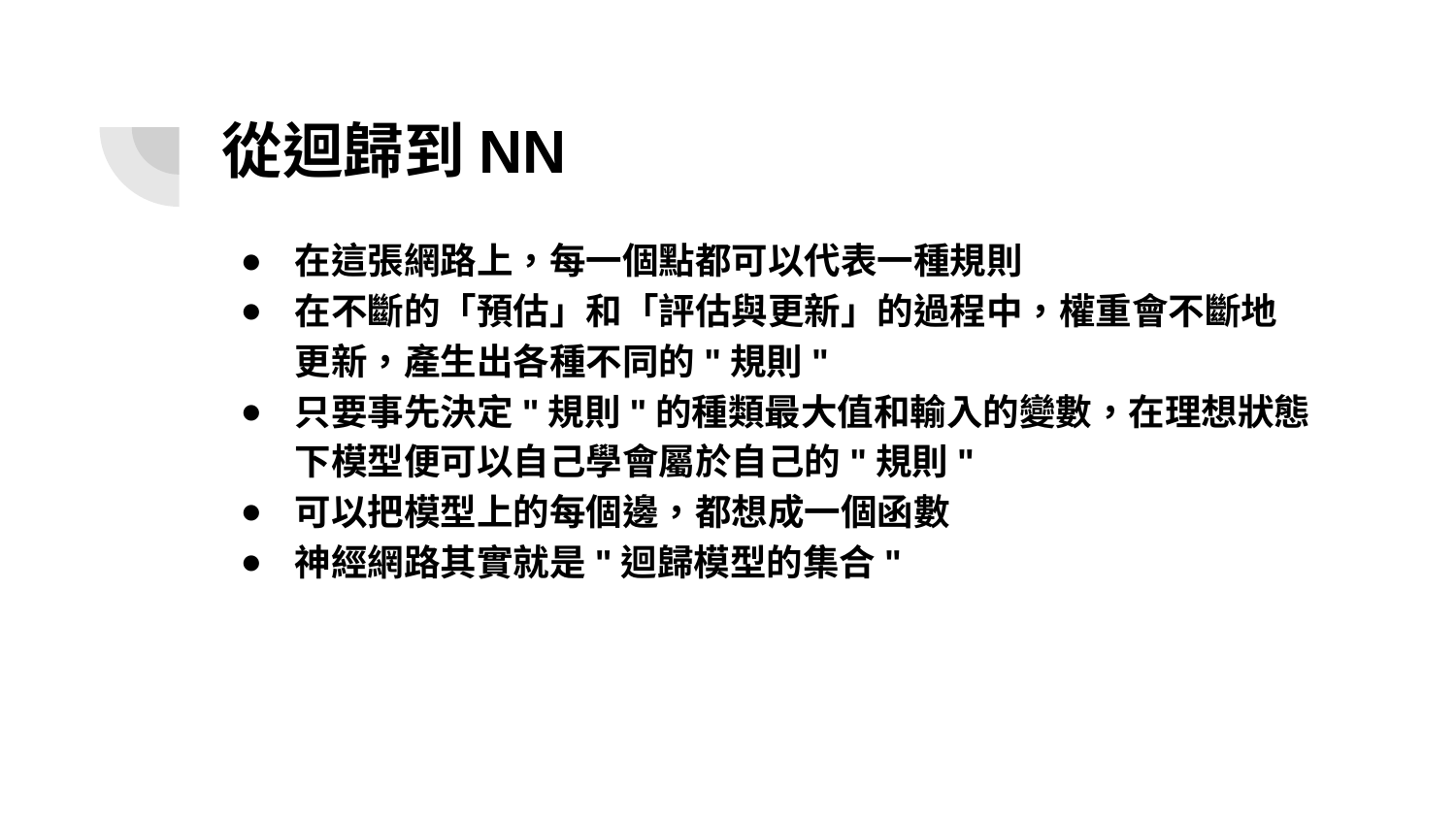

# 從迴歸到NN
在這張網路上，每一個點都可以代表一種規則
在不斷的「預估」和「評估與更新」的過程中，權重會不斷地更新，產生出各種不同的"規則"
只要事先決定"規則"的種類最大值和輸入的變數，在理想狀態下模型便可以自己學會屬於自己的"規則"
可以把模型上的每個邊，都想成一個函數
神經網路其實就是"迴歸模型的集合"